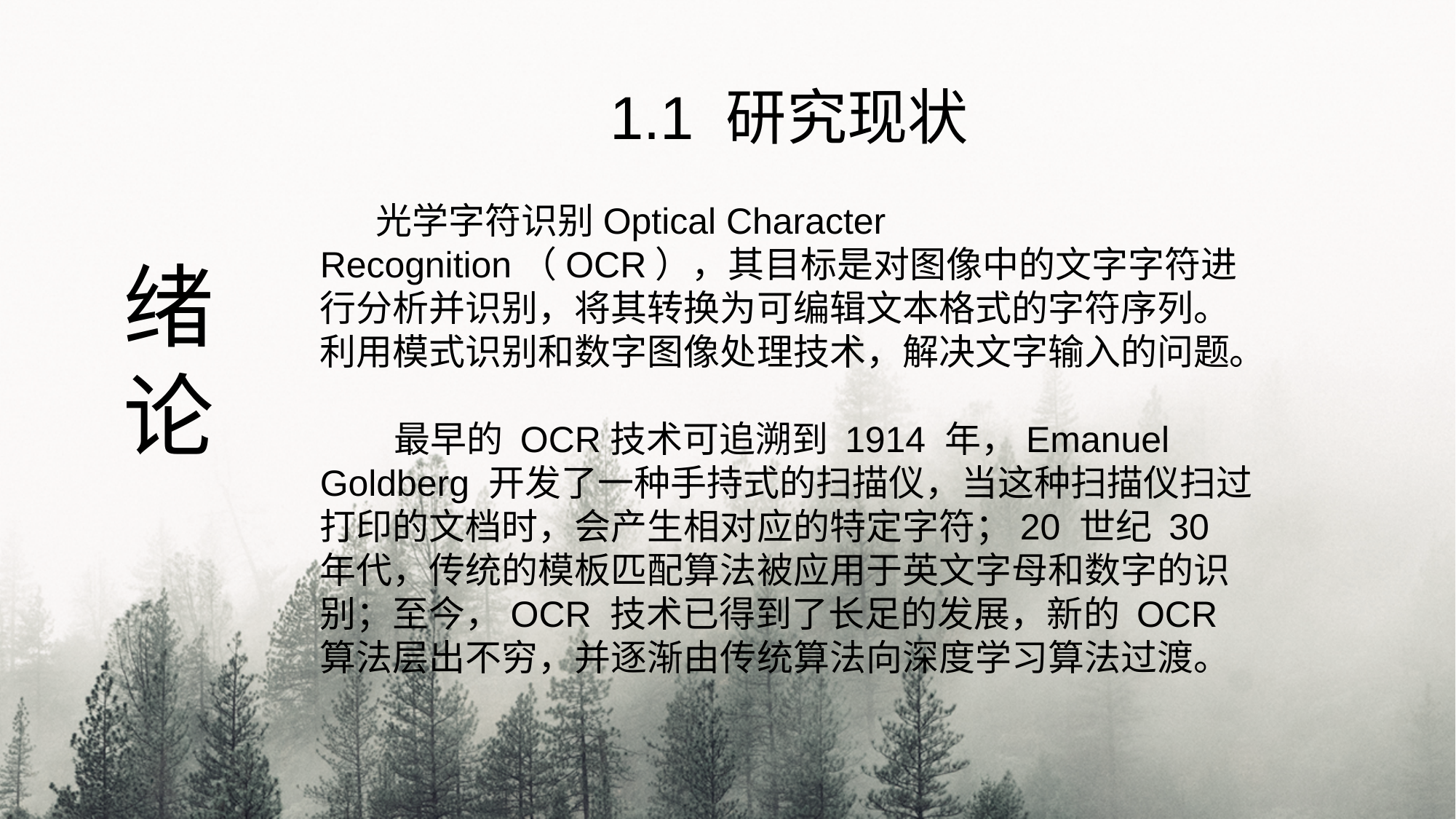

1.1 研究现状
        光学字符识别Optical Character Recognition（OCR），其目标是对图像中的文字字符进行分析并识别，将其转换为可编辑文本格式的字符序列。利用模式识别和数字图像处理技术，解决文字输入的问题。
        最早的 OCR技术可追溯到 1914 年，Emanuel Goldberg 开发了一种手持式的扫描仪，当这种扫描仪扫过打印的文档时，会产生相对应的特定字符；20 世纪 30 年代，传统的模板匹配算法被应用于英文字母和数字的识别；至今，OCR 技术已得到了长足的发展，新的 OCR 算法层出不穷，并逐渐由传统算法向深度学习算法过渡。
绪论